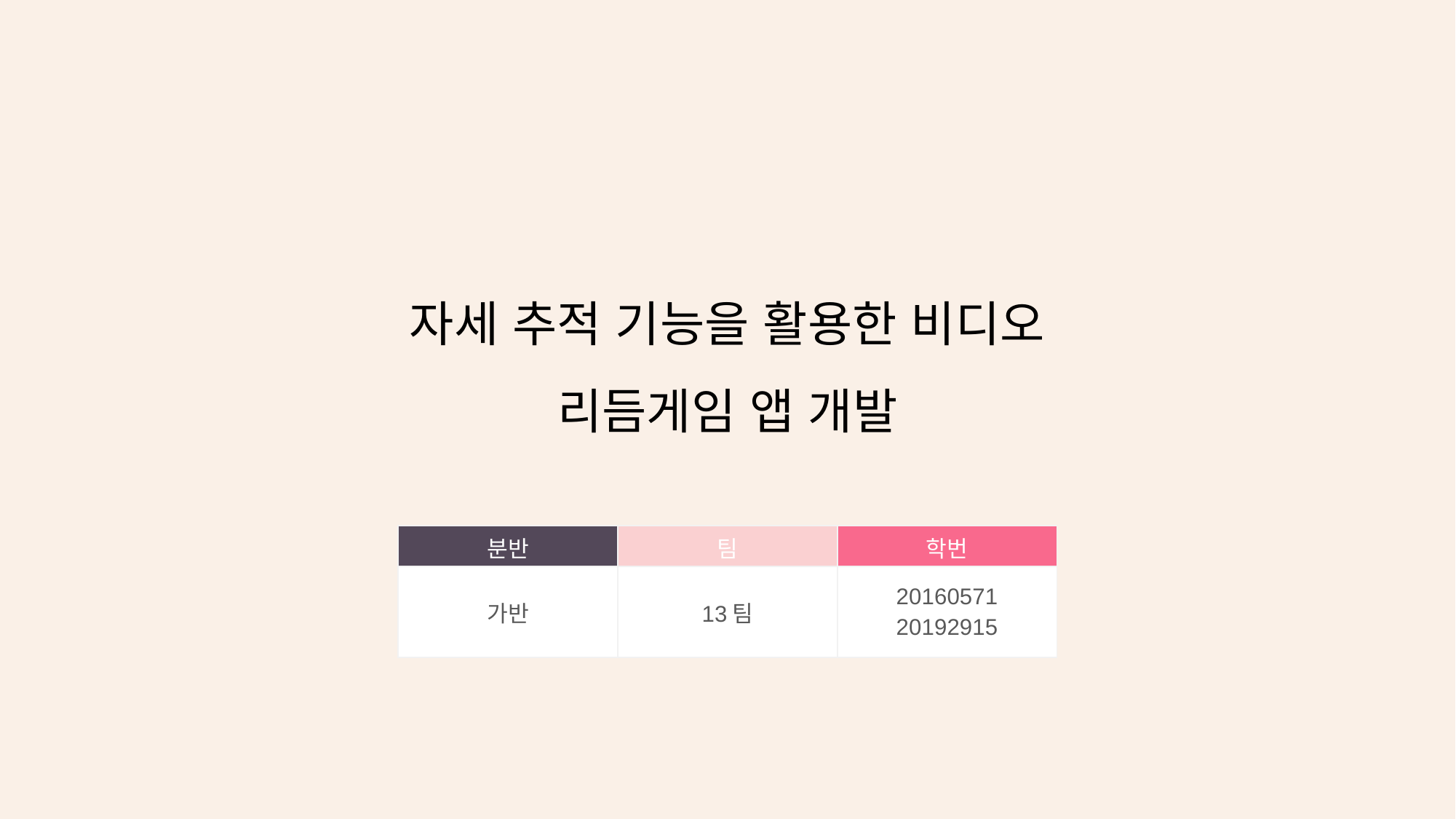

자세 추적 기능을 활용한 비디오 리듬게임 앱 개발
| 분반 | 팀 | 학번 |
| --- | --- | --- |
| 가반 | 13팀 | 20160571 20192915 |